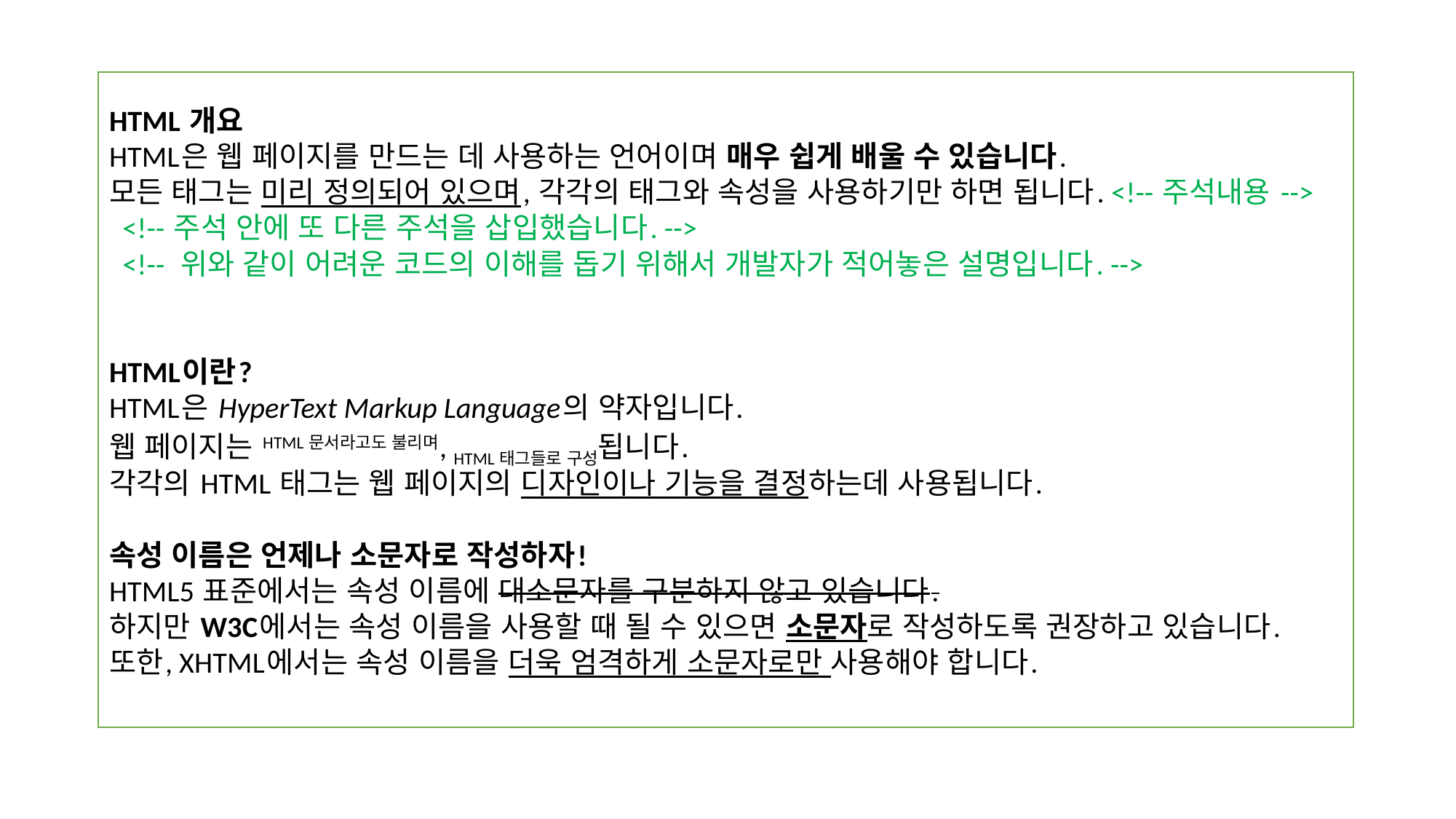

HTML 개요
HTML은 웹 페이지를 만드는 데 사용하는 언어이며 매우 쉽게 배울 수 있습니다.
모든 태그는 미리 정의되어 있으며, 각각의 태그와 속성을 사용하기만 하면 됩니다. <!-- 주석내용 -->
  <!-- 주석 안에 또 다른 주석을 삽입했습니다. -->
  <!--  위와 같이 어려운 코드의 이해를 돕기 위해서 개발자가 적어놓은 설명입니다. -->

HTML이란?
HTML은 HyperText Markup Language의 약자입니다.
웹 페이지는 HTML 문서라고도 불리며, HTML 태그들로 구성됩니다.
각각의 HTML 태그는 웹 페이지의 디자인이나 기능을 결정하는데 사용됩니다.

속성 이름은 언제나 소문자로 작성하자!
HTML5 표준에서는 속성 이름에 대소문자를 구분하지 않고 있습니다.
하지만 W3C에서는 속성 이름을 사용할 때 될 수 있으면 소문자로 작성하도록 권장하고 있습니다.
또한, XHTML에서는 속성 이름을 더욱 엄격하게 소문자로만 사용해야 합니다.